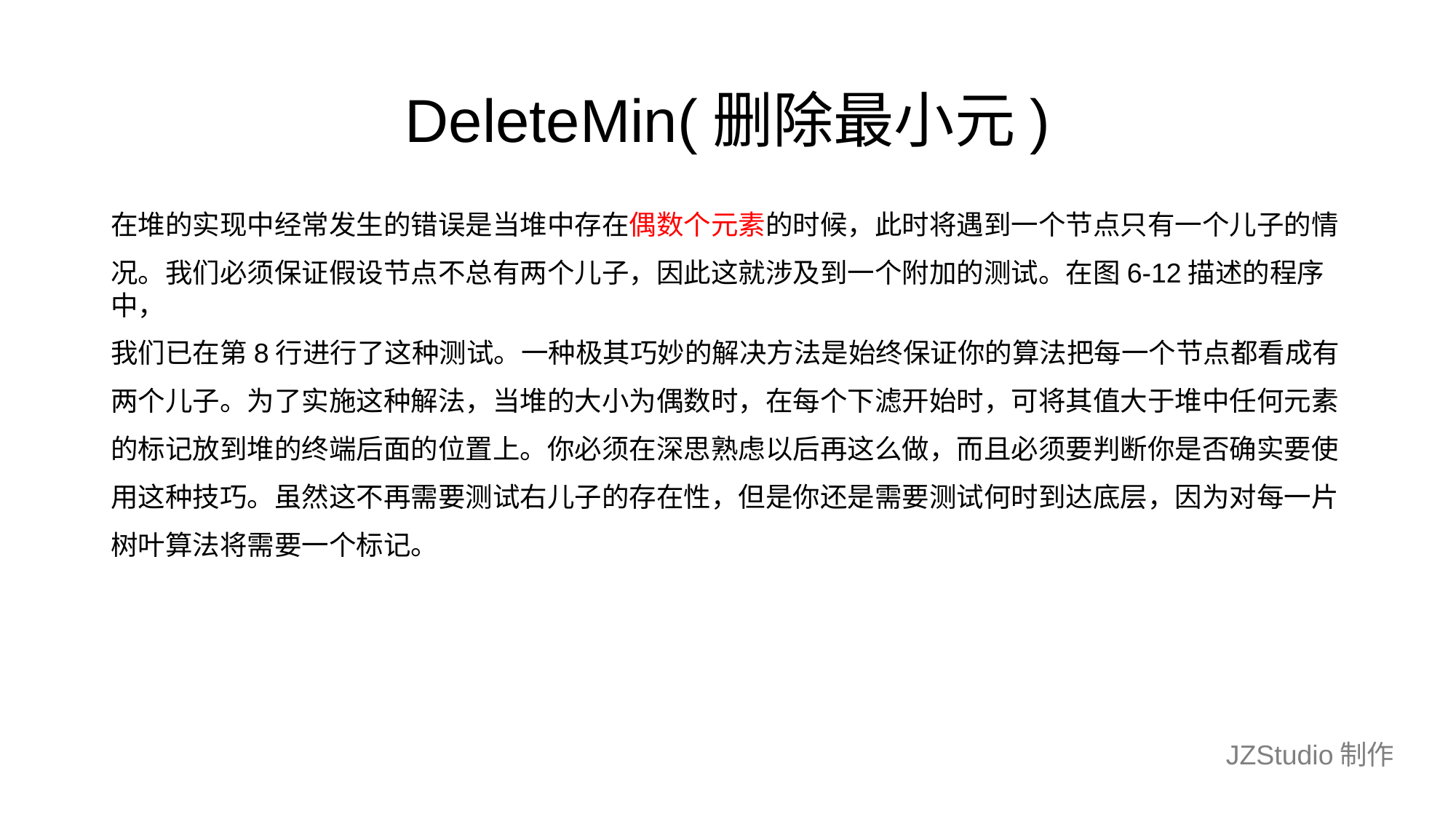

# DeleteMin(删除最小元)
在堆的实现中经常发生的错误是当堆中存在偶数个元素的时候，此时将遇到一个节点只有一个儿子的情
况。我们必须保证假设节点不总有两个儿子，因此这就涉及到一个附加的测试。在图6-12描述的程序中，
我们已在第8行进行了这种测试。一种极其巧妙的解决方法是始终保证你的算法把每一个节点都看成有
两个儿子。为了实施这种解法，当堆的大小为偶数时，在每个下滤开始时，可将其值大于堆中任何元素
的标记放到堆的终端后面的位置上。你必须在深思熟虑以后再这么做，而且必须要判断你是否确实要使
用这种技巧。虽然这不再需要测试右儿子的存在性，但是你还是需要测试何时到达底层，因为对每一片
树叶算法将需要一个标记。